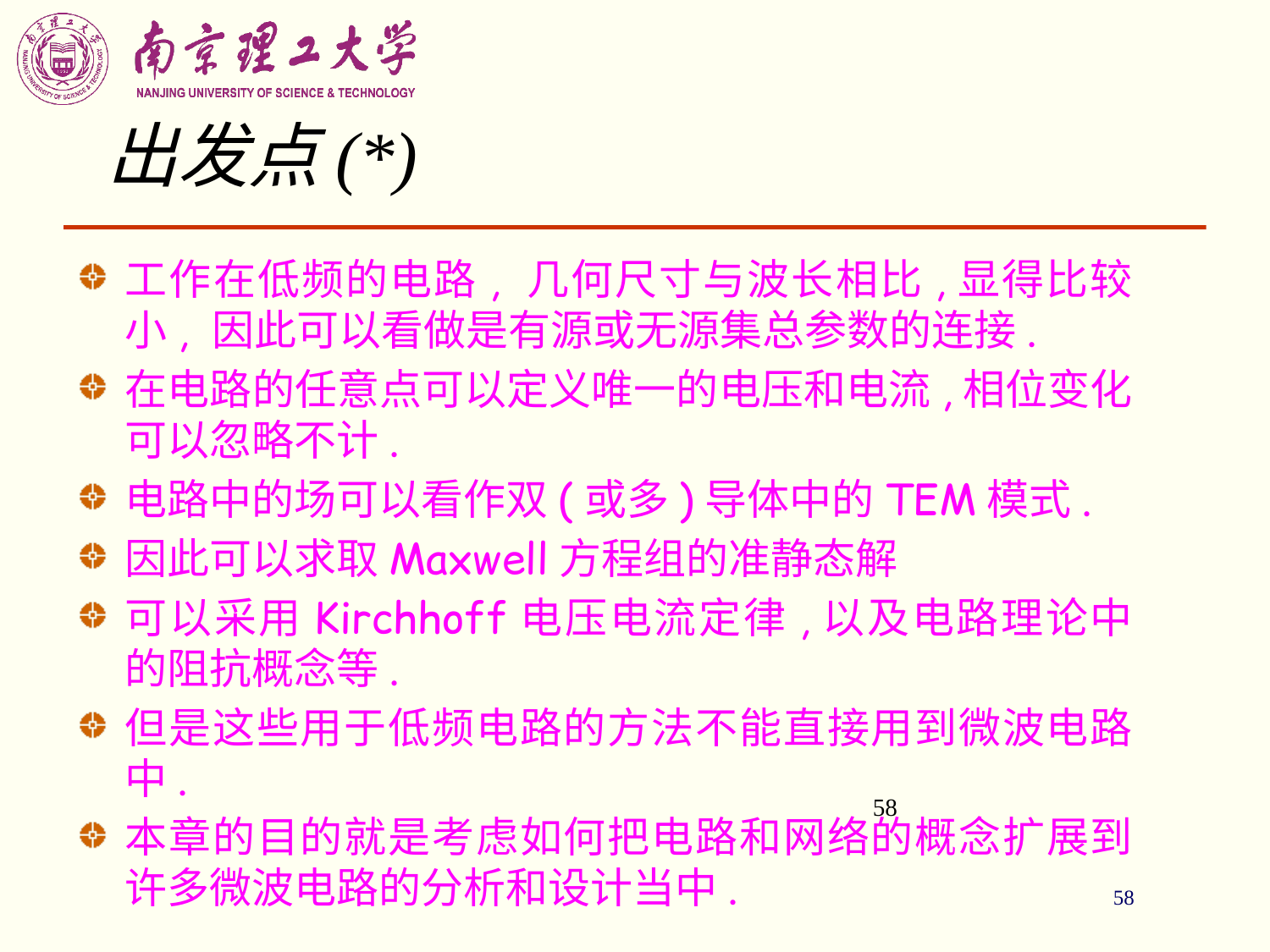

出发点(*)
工作在低频的电路, 几何尺寸与波长相比,显得比较小, 因此可以看做是有源或无源集总参数的连接.
在电路的任意点可以定义唯一的电压和电流,相位变化可以忽略不计.
电路中的场可以看作双(或多)导体中的TEM模式.
因此可以求取Maxwell方程组的准静态解
可以采用Kirchhoff电压电流定律,以及电路理论中的阻抗概念等.
但是这些用于低频电路的方法不能直接用到微波电路中.
本章的目的就是考虑如何把电路和网络的概念扩展到许多微波电路的分析和设计当中.

58